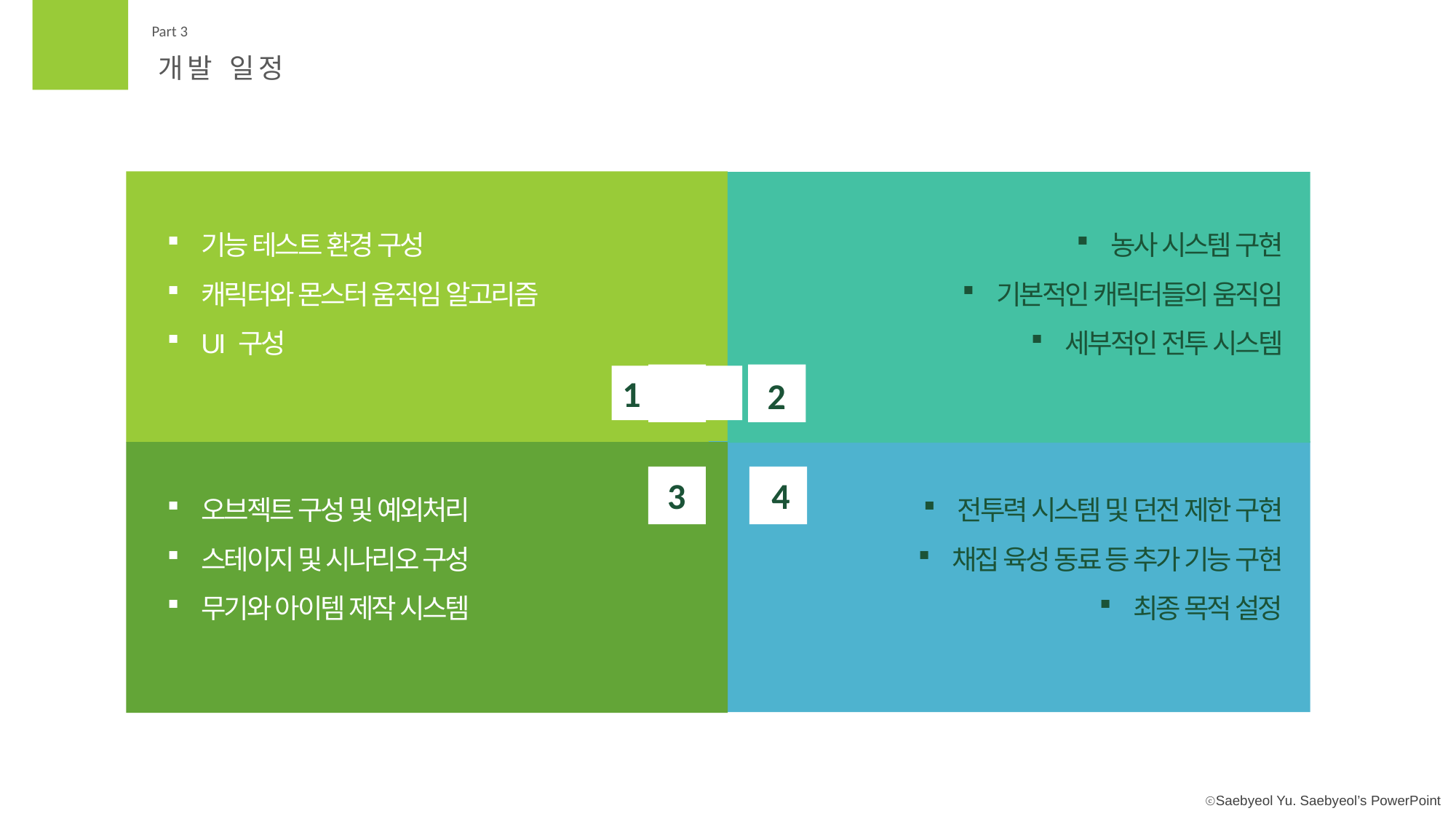

Part 3
개발 일정

기능 테스트 환경 구성
캐릭터와 몬스터 움직임 알고리즘
UI 구성
농사 시스템 구현
기본적인 캐릭터들의 움직임
세부적인 전투 시스템

1
2

4
3
전투력 시스템 및 던전 제한 구현
채집 육성 동료 등 추가 기능 구현
최종 목적 설정
오브젝트 구성 및 예외처리
스테이지 및 시나리오 구성
무기와 아이템 제작 시스템